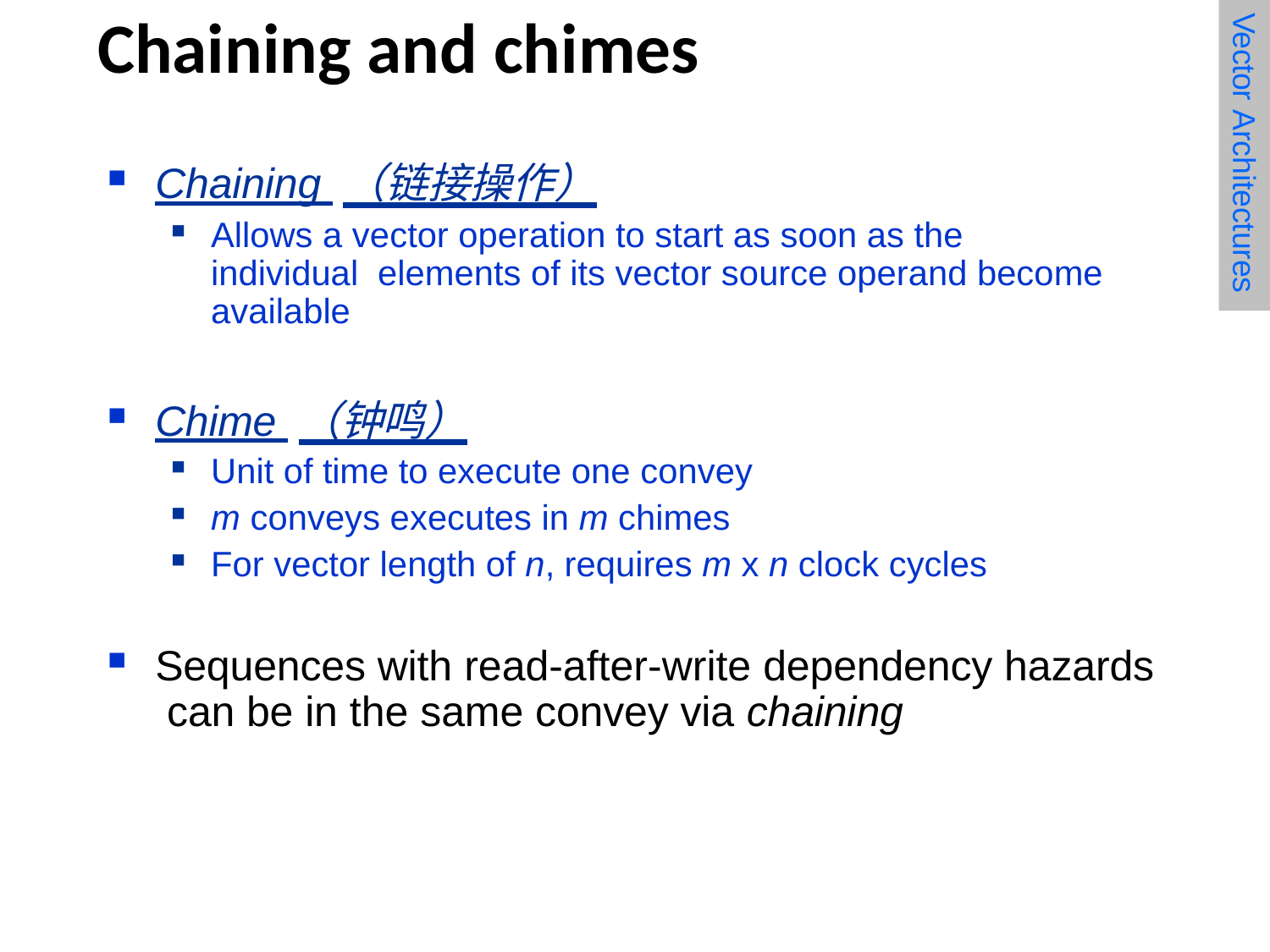

# Chaining and chimes
Vector Architectures
Chaining （链接操作）
Allows a vector operation to start as soon as the individual  elements of its vector source operand become available

Chime （钟鸣）
Unit of time to execute one convey
m conveys executes in m chimes
For vector length of n, requires m x n clock cycles

Sequences with read-after-write dependency hazards  can be in the same convey via chaining